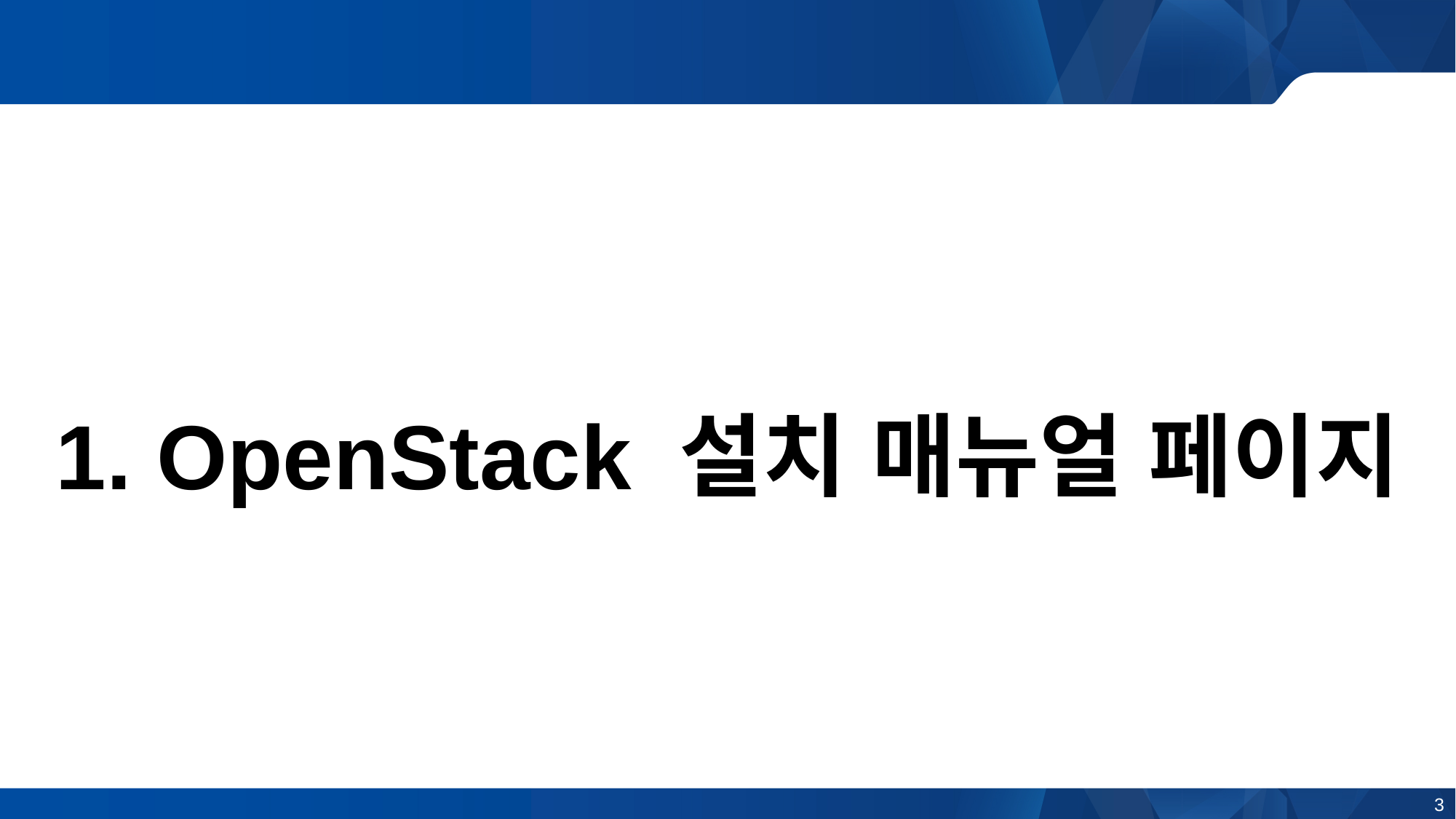

# 1. OpenStack 설치 매뉴얼 페이지
3